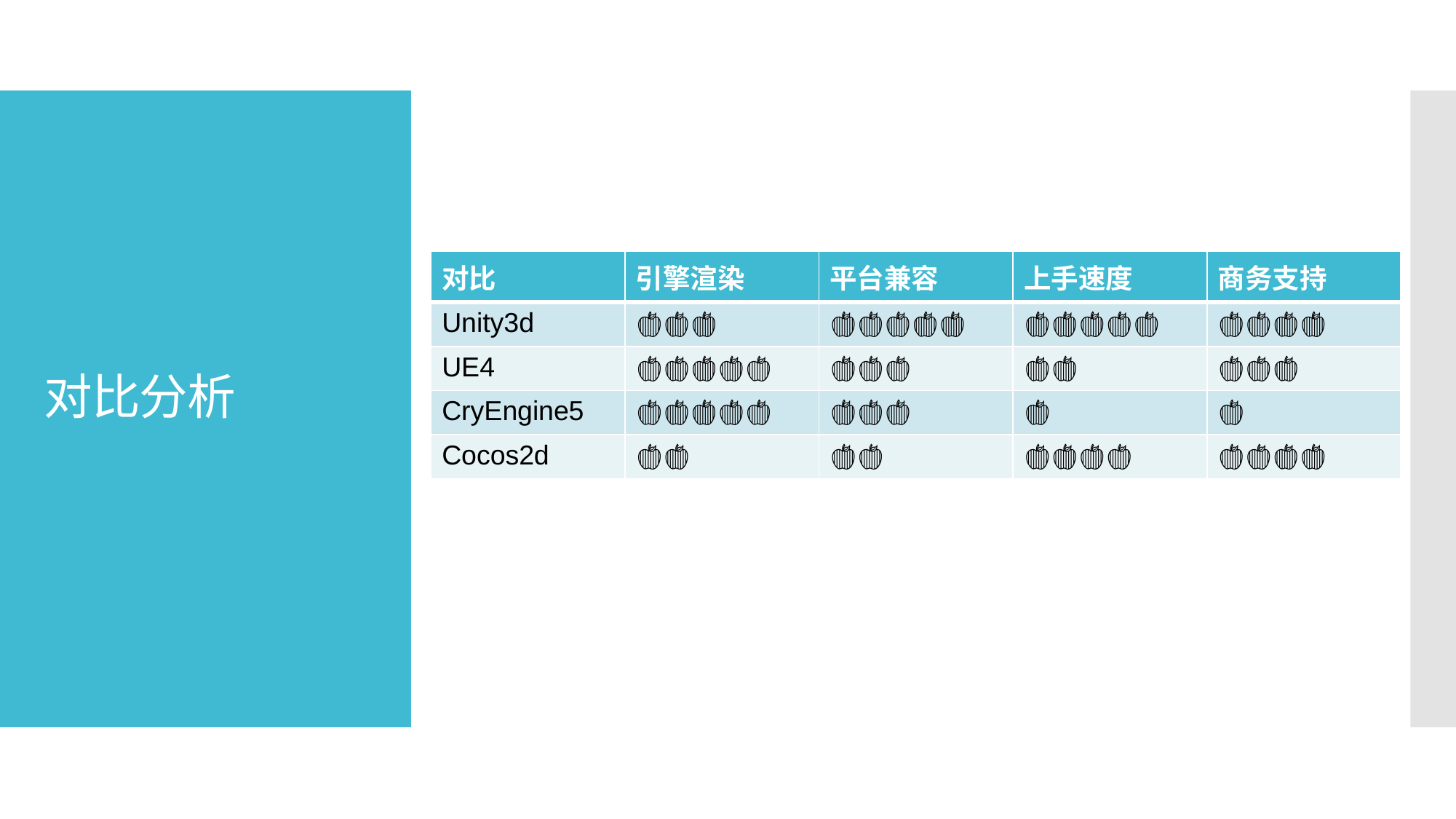

对比分析
| 对比 | 引擎渲染 | 平台兼容 | 上手速度 | 商务支持 |
| --- | --- | --- | --- | --- |
| Unity3d | 🍎🍎🍎 | 🍎🍎🍎🍎🍎 | 🍎🍎🍎🍎🍎 | 🍎🍎🍎🍎 |
| UE4 | 🍎🍎🍎🍎🍎 | 🍎🍎🍎 | 🍎🍎 | 🍎🍎🍎 |
| CryEngine5 | 🍎🍎🍎🍎🍎 | 🍎🍎🍎 | 🍎 | 🍎 |
| Cocos2d | 🍎🍎 | 🍎🍎 | 🍎🍎🍎🍎 | 🍎🍎🍎🍎 |